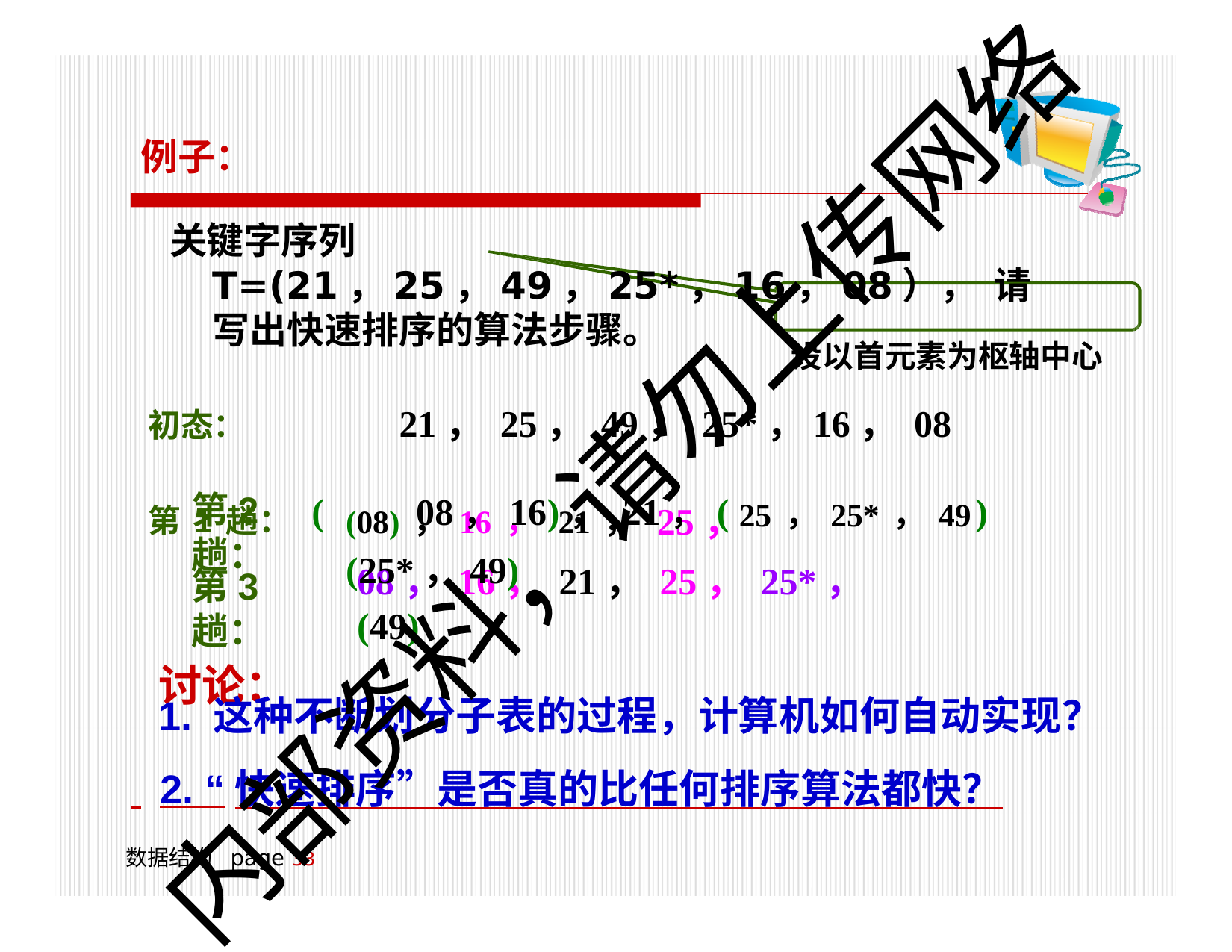

例子：

关键字序列 T=(21，25，49，25*，16，08），  请写出快速排序的算法步骤。
设以首元素为枢轴中心
初态：	21， 25， 49， 25*，16， 08
第1趟： (	08，16)， 21，( 25，25*，49	)

内部资料，请勿上传网络
(08)，16， 21， 25，(25*，49)
第2趟：
第3趟：
讨论：
08， 16， 21， 25， 25*， (49)
1. 这种不断划分子表的过程，计算机如何自动实现？
 	2. “快速排序”是否真的比任何排序算法都快？
数据结构	page 33